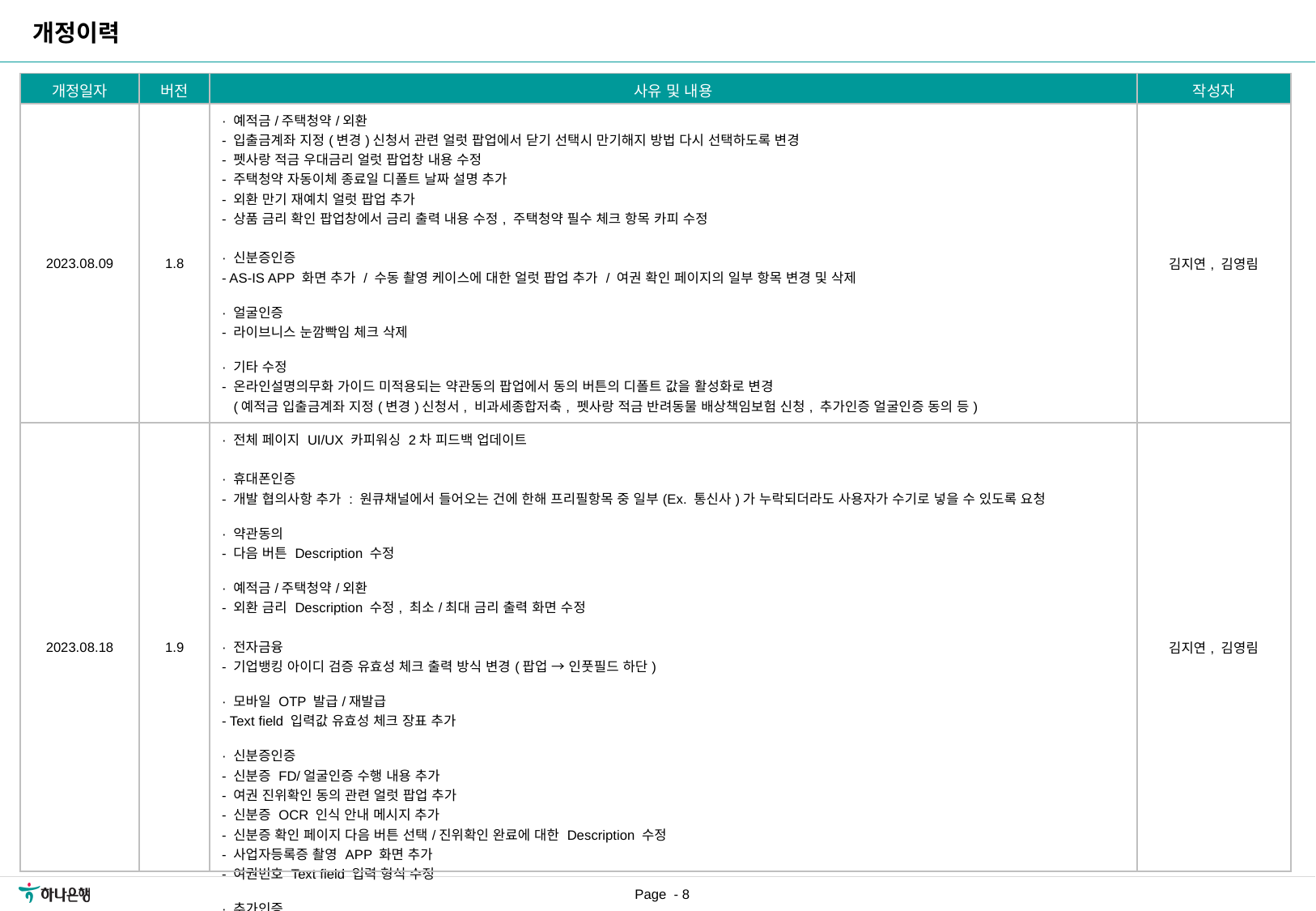

개정이력
| 개정일자 | 버전 | 사유 및 내용 | 작성자 |
| --- | --- | --- | --- |
| 2023.08.09 | 1.8 | · 예적금/주택청약/외환 - 입출금계좌 지정(변경)신청서 관련 얼럿 팝업에서 닫기 선택시 만기해지 방법 다시 선택하도록 변경 - 펫사랑 적금 우대금리 얼럿 팝업창 내용 수정 - 주택청약 자동이체 종료일 디폴트 날짜 설명 추가 - 외환 만기 재예치 얼럿 팝업 추가 - 상품 금리 확인 팝업창에서 금리 출력 내용 수정, 주택청약 필수 체크 항목 카피 수정 · 신분증인증 - AS-IS APP 화면 추가 / 수동 촬영 케이스에 대한 얼럿 팝업 추가 / 여권 확인 페이지의 일부 항목 변경 및 삭제 · 얼굴인증 - 라이브니스 눈깜빡임 체크 삭제 · 기타 수정 - 온라인설명의무화 가이드 미적용되는 약관동의 팝업에서 동의 버튼의 디폴트 값을 활성화로 변경 (예적금 입출금계좌 지정(변경)신청서, 비과세종합저축, 펫사랑 적금 반려동물 배상책임보험 신청, 추가인증 얼굴인증 동의 등) · 신청/승인완료 - 고객확인 거래 케이스 추가 | 김지연, 김영림 |
| 2023.08.18 | 1.9 | · 전체 페이지 UI/UX 카피워싱 2차 피드백 업데이트 · 휴대폰인증 - 개발 협의사항 추가 : 원큐채널에서 들어오는 건에 한해 프리필항목 중 일부(Ex. 통신사)가 누락되더라도 사용자가 수기로 넣을 수 있도록 요청 · 약관동의 - 다음 버튼 Description 수정 · 예적금/주택청약/외환 - 외환 금리 Description 수정, 최소/최대 금리 출력 화면 수정 · 전자금융 - 기업뱅킹 아이디 검증 유효성 체크 출력 방식 변경(팝업 → 인풋필드 하단) · 모바일 OTP 발급/재발급 - Text field 입력값 유효성 체크 장표 추가 · 신분증인증 - 신분증 FD/얼굴인증 수행 내용 추가 - 여권 진위확인 동의 관련 얼럿 팝업 추가 - 신분증 OCR 인식 안내 메시지 추가 - 신분증 확인 페이지 다음 버튼 선택/진위확인 완료에 대한 Description 수정 - 사업자등록증 촬영 APP 화면 추가 - 여권번호 Text field 입력 형식 수정 · 추가인증 - 영상통화 연결시 원큐 앱 업데이트 필요한 경우 얼럿 팝업 추가 | 김지연, 김영림 |